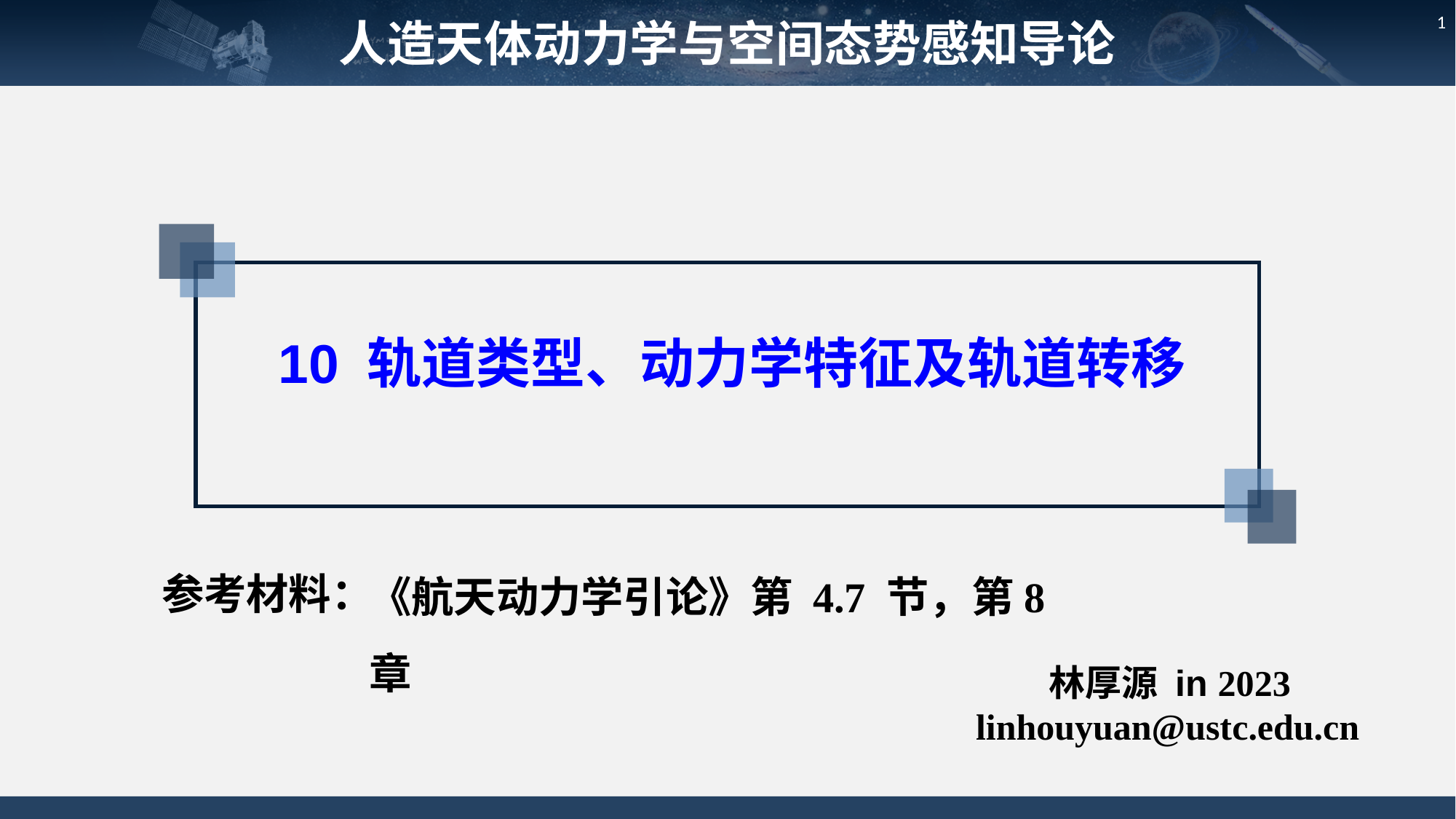

人造天体动力学与空间态势感知导论
1

10 轨道类型、动力学特征及轨道转移

参考材料：
《航天动力学引论》第 4.7 节，第8章
林厚源 in 2023
linhouyuan@ustc.edu.cn